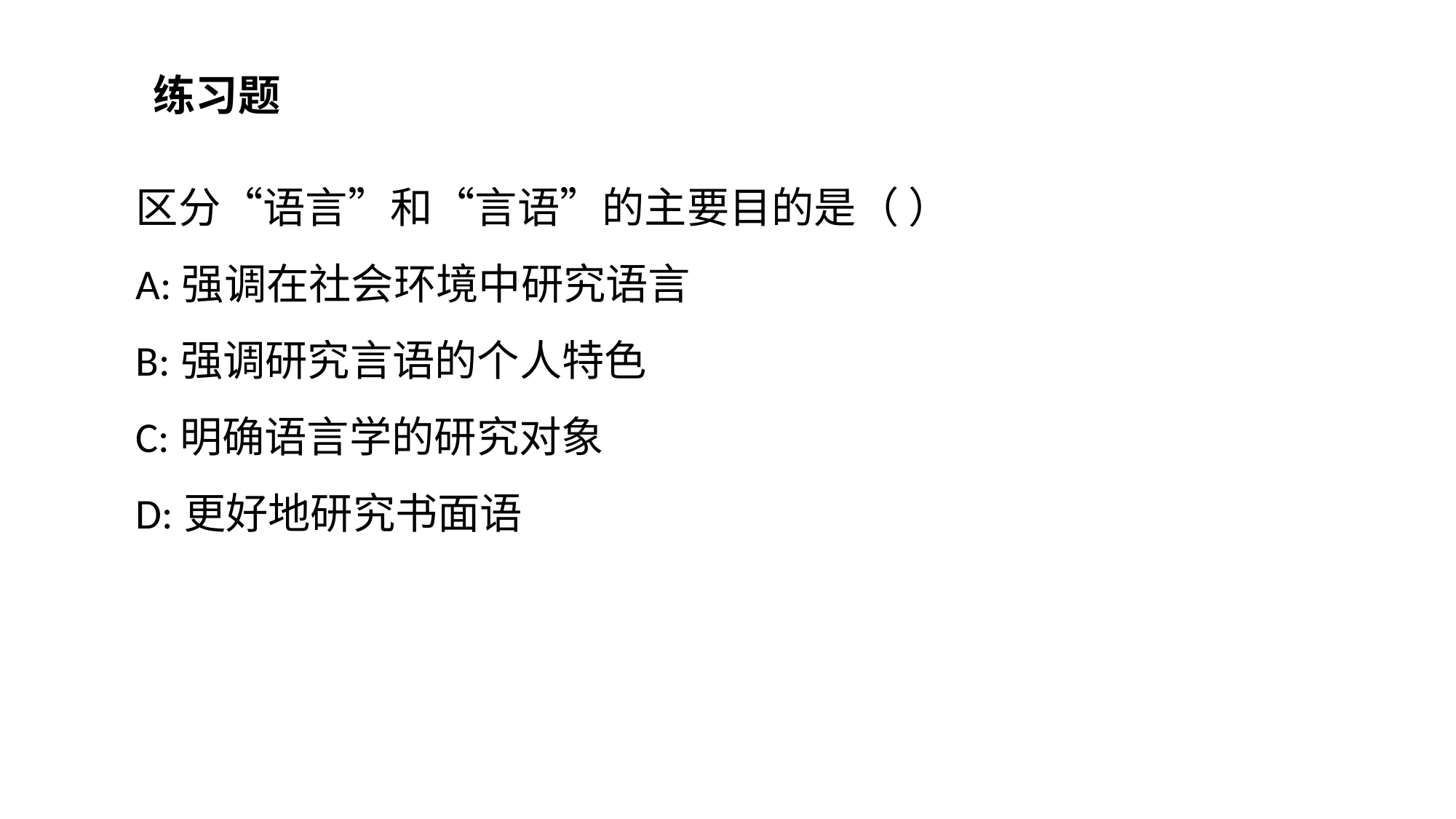

练习题
区分“语言”和“言语”的主要目的是（ ）
A:强调在社会环境中研究语言
B:强调研究言语的个人特色
C:明确语言学的研究对象
D:更好地研究书面语